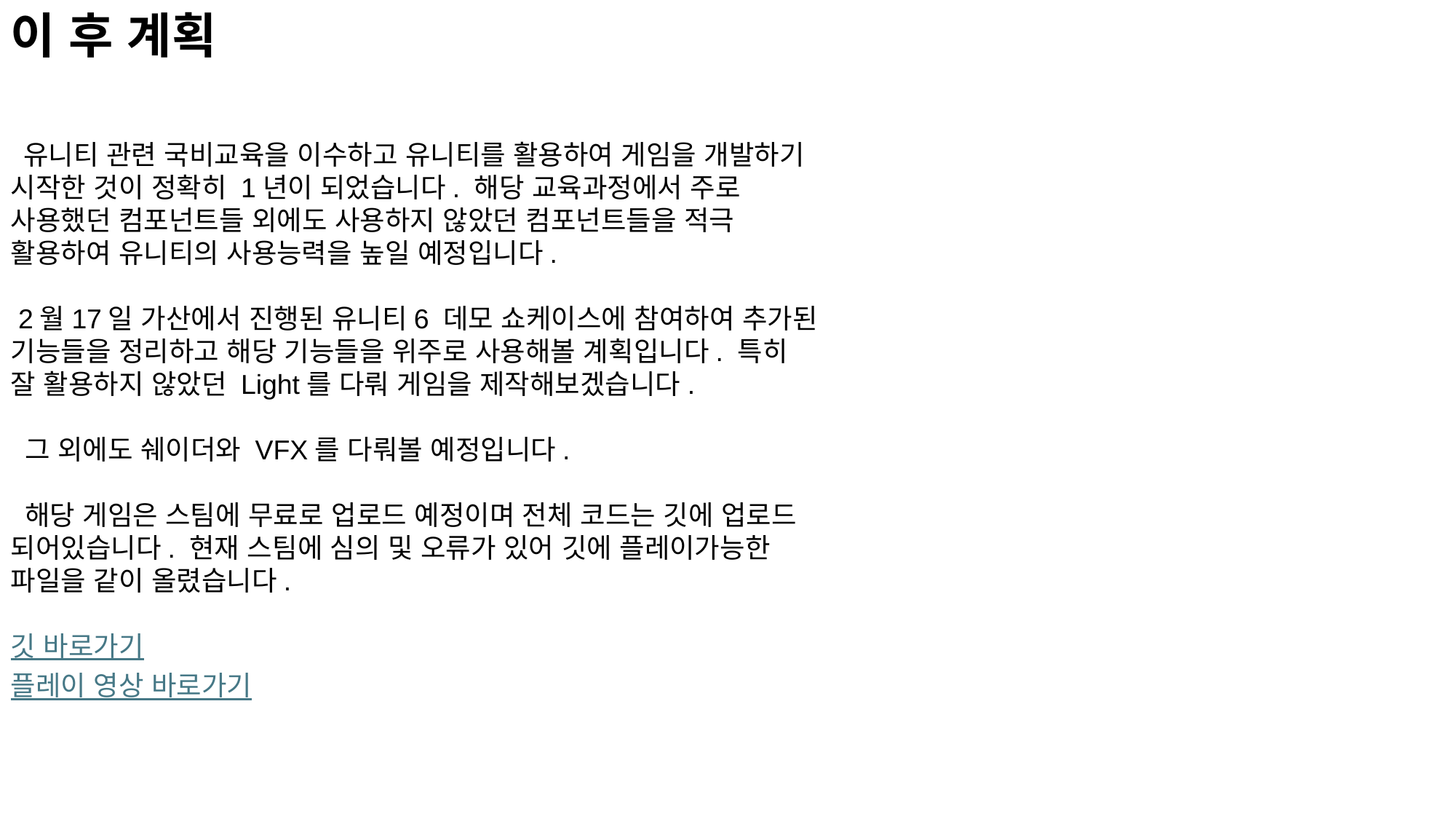

이 후 계획

 유니티 관련 국비교육을 이수하고 유니티를 활용하여 게임을 개발하기 시작한 것이 정확히 1년이 되었습니다. 해당 교육과정에서 주로 사용했던 컴포넌트들 외에도 사용하지 않았던 컴포넌트들을 적극 활용하여 유니티의 사용능력을 높일 예정입니다.

 2월17일 가산에서 진행된 유니티6 데모 쇼케이스에 참여하여 추가된 기능들을 정리하고 해당 기능들을 위주로 사용해볼 계획입니다. 특히 잘 활용하지 않았던 Light를 다뤄 게임을 제작해보겠습니다.

 그 외에도 쉐이더와 VFX를 다뤄볼 예정입니다.

 해당 게임은 스팀에 무료로 업로드 예정이며 전체 코드는 깃에 업로드 되어있습니다. 현재 스팀에 심의 및 오류가 있어 깃에 플레이가능한 파일을 같이 올렸습니다.

깃 바로가기
플레이 영상 바로가기